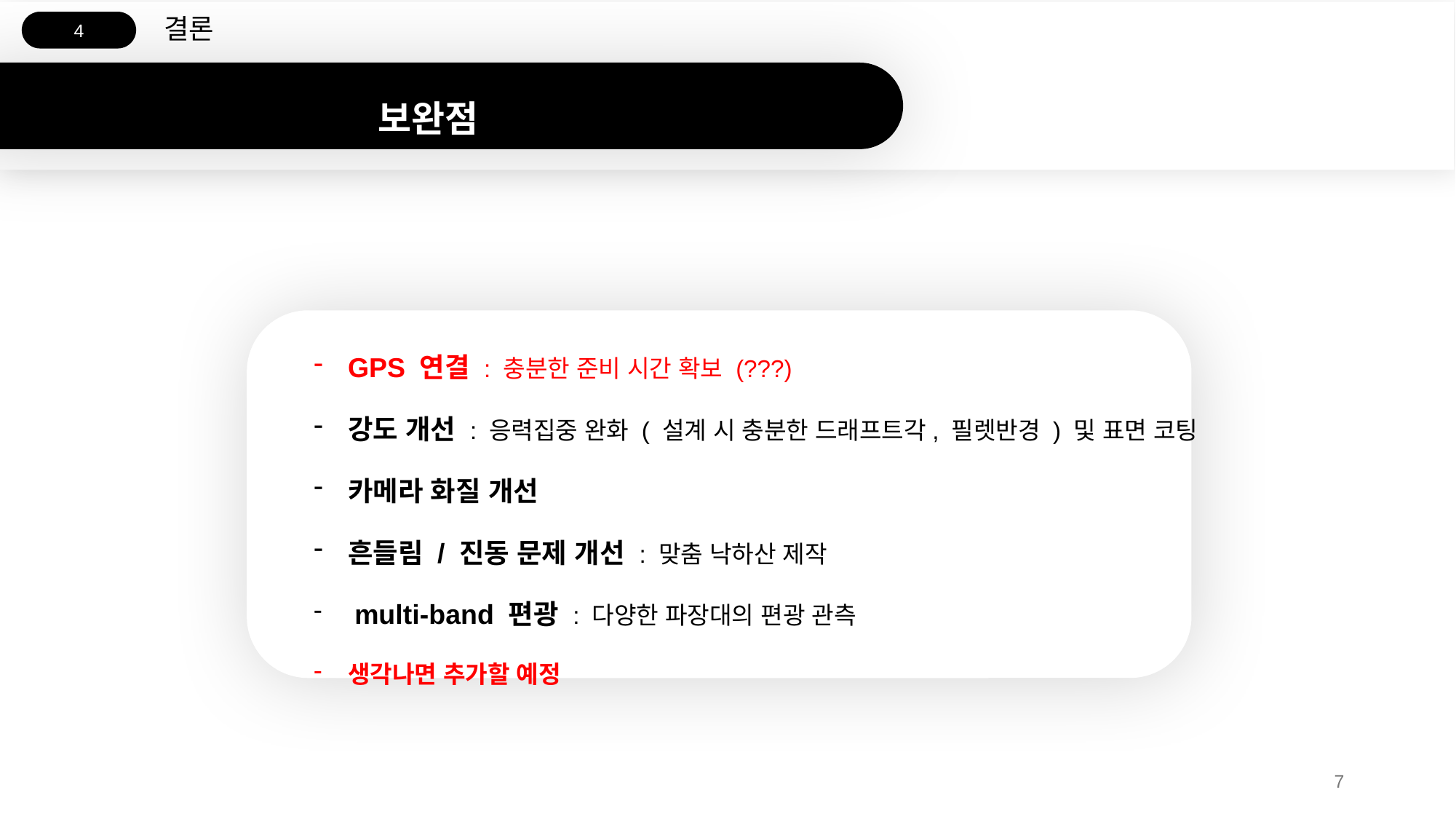

결론

4

보완점

GPS 연결 : 충분한 준비 시간 확보 (???)

강도 개선 : 응력집중 완화 ( 설계 시 충분한 드래프트각, 필렛반경 ) 및 표면 코팅

카메라 화질 개선

흔들림 / 진동 문제 개선 : 맞춤 낙하산 제작

 multi-band 편광 : 다양한 파장대의 편광 관측

생각나면 추가할 예정
7